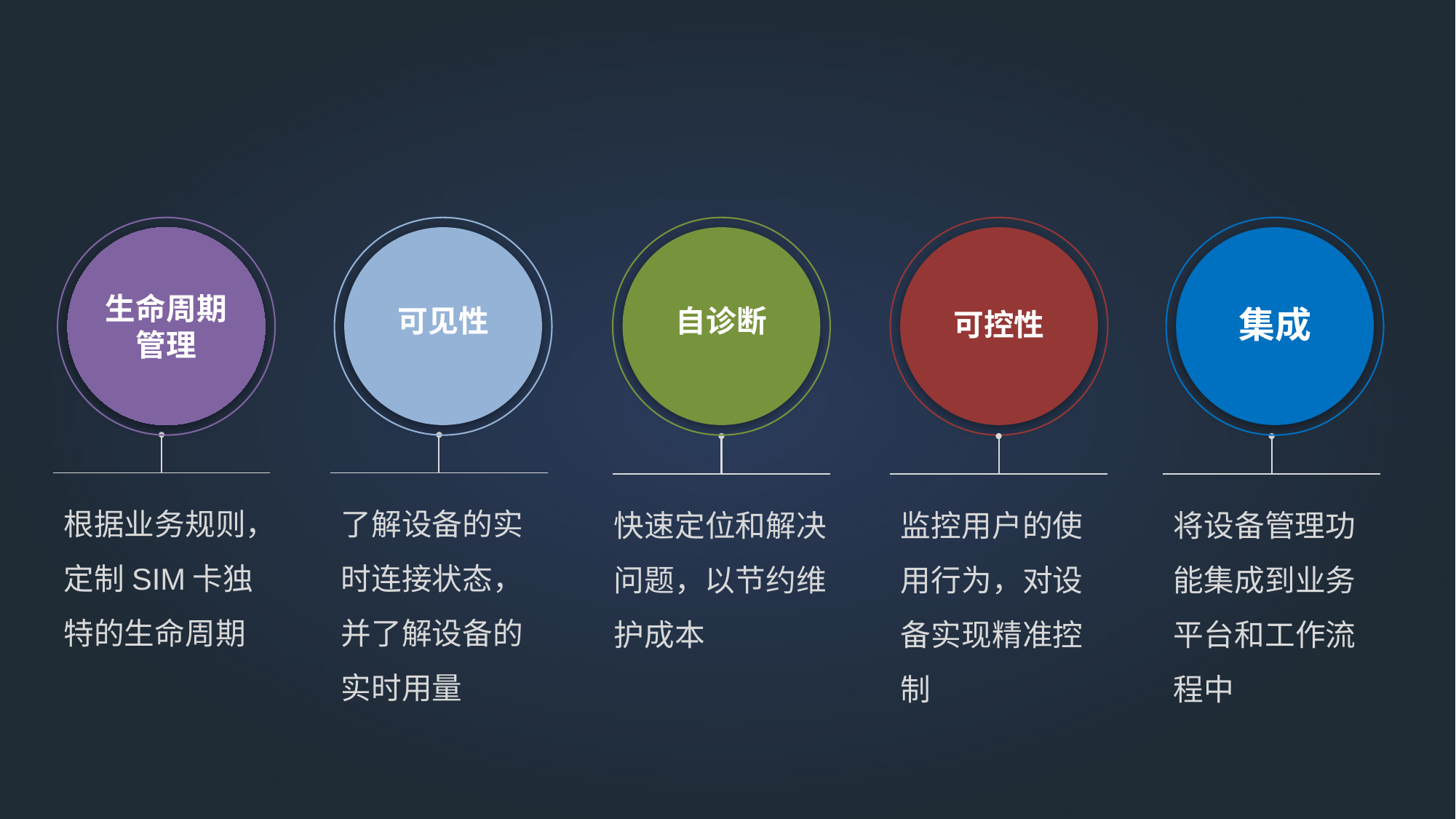

生命周期管理
可见性
自诊断
可控性
集成
根据业务规则，定制SIM卡独特的生命周期
了解设备的实时连接状态，并了解设备的实时用量
快速定位和解决问题，以节约维护成本
监控用户的使用行为，对设备实现精准控制
将设备管理功能集成到业务平台和工作流程中